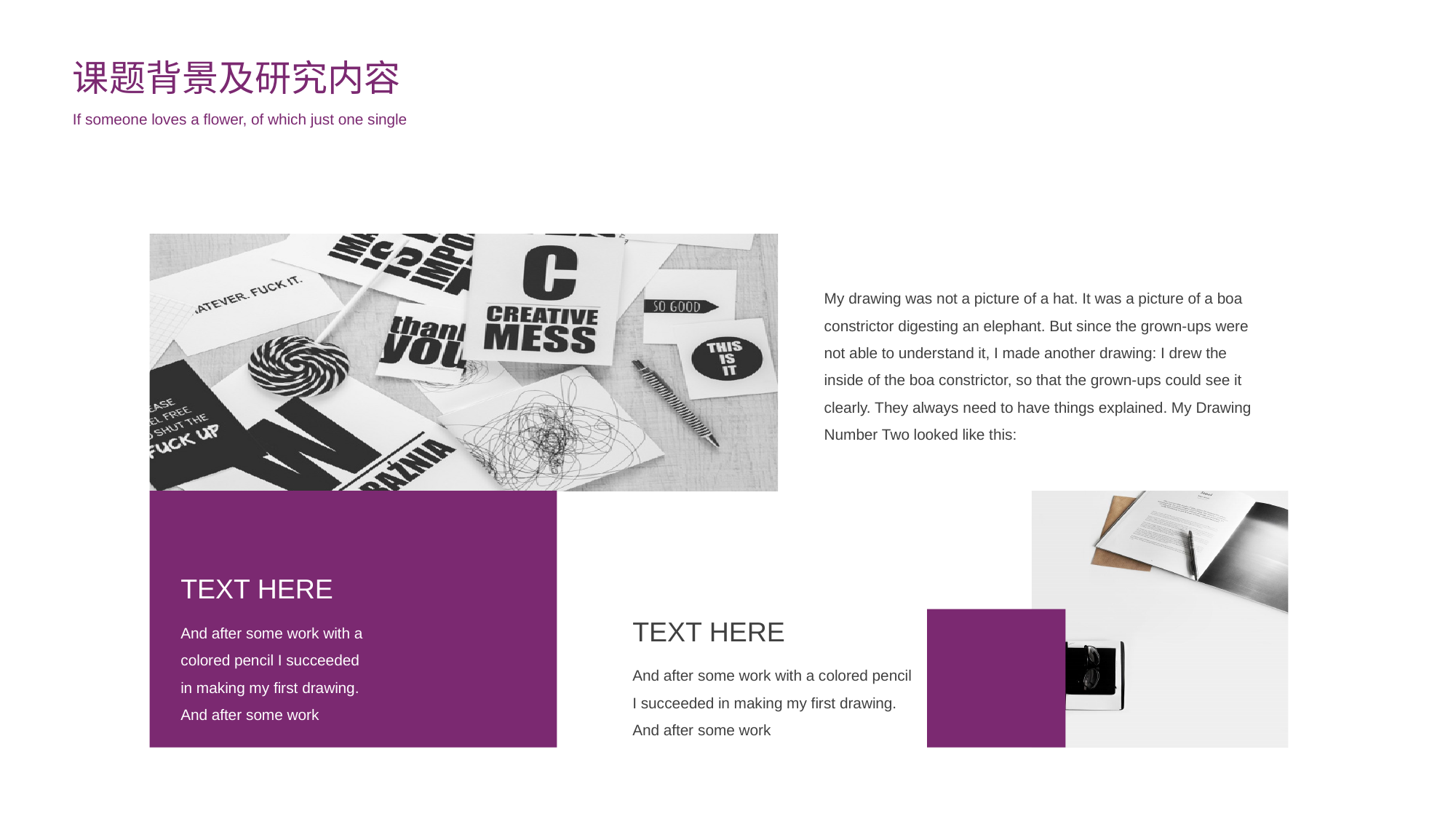

课题背景及研究内容
If someone loves a flower, of which just one single

My drawing was not a picture of a hat. It was a picture of a boa constrictor digesting an elephant. But since the grown-ups were not able to understand it, I made another drawing: I drew the inside of the boa constrictor, so that the grown-ups could see it clearly. They always need to have things explained. My Drawing Number Two looked like this:

TEXT HERE

And after some work with a colored pencil I succeeded in making my first drawing. And after some work
TEXT HERE

And after some work with a colored pencil I succeeded in making my first drawing. And after some work